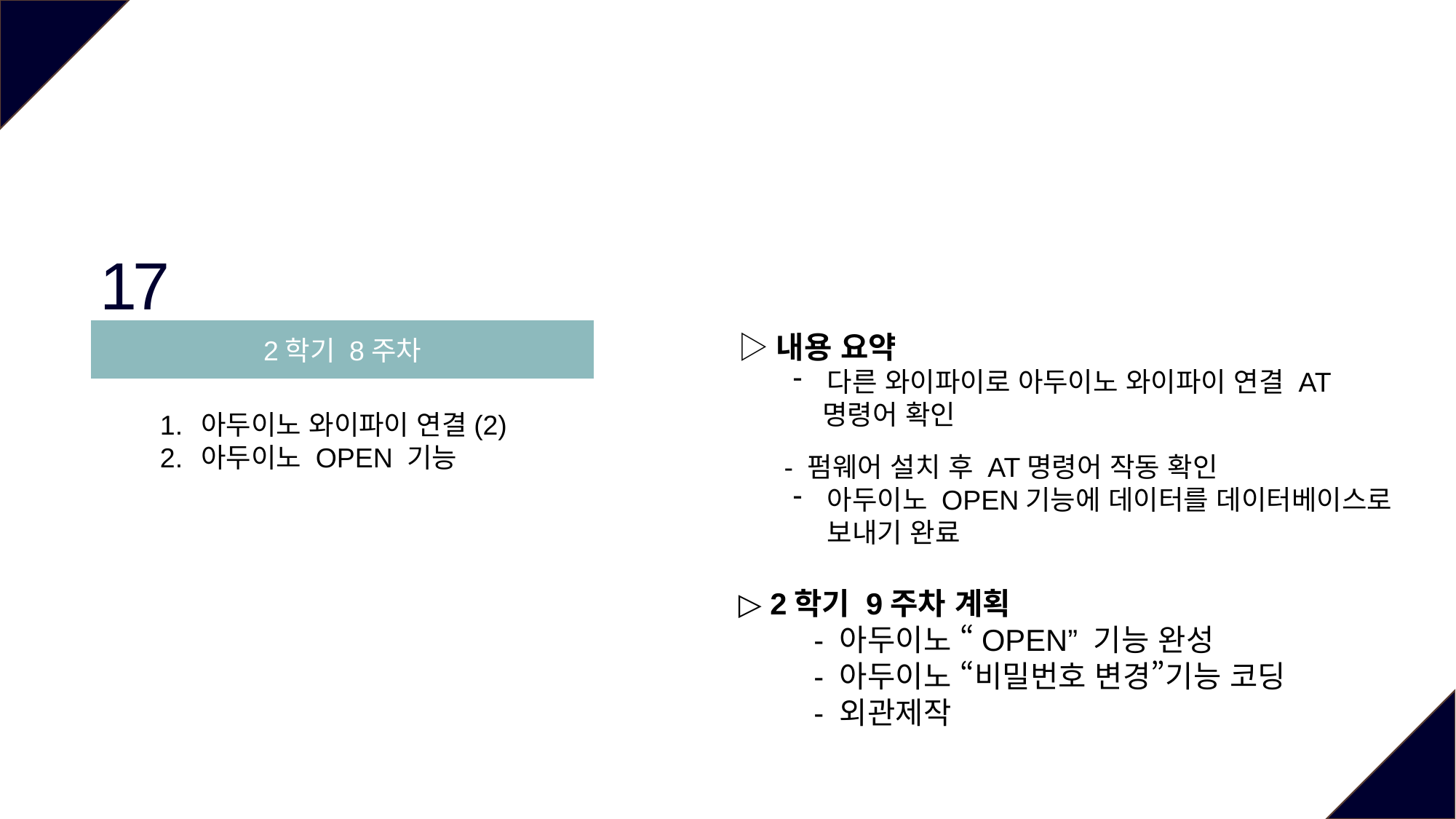

17
2학기 8주차
▷내용 요약
다른 와이파이로 아두이노 와이파이 연결 AT
   명령어 확인
      - 펌웨어 설치 후 AT명령어 작동 확인
아두이노 OPEN기능에 데이터를 데이터베이스로 보내기 완료

▷ 2학기 9주차 계획
         - 아두이노 “OPEN” 기능 완성
         - 아두이노 “비밀번호 변경”기능 코딩
         - 외관제작
아두이노 와이파이 연결(2)
아두이노 OPEN 기능